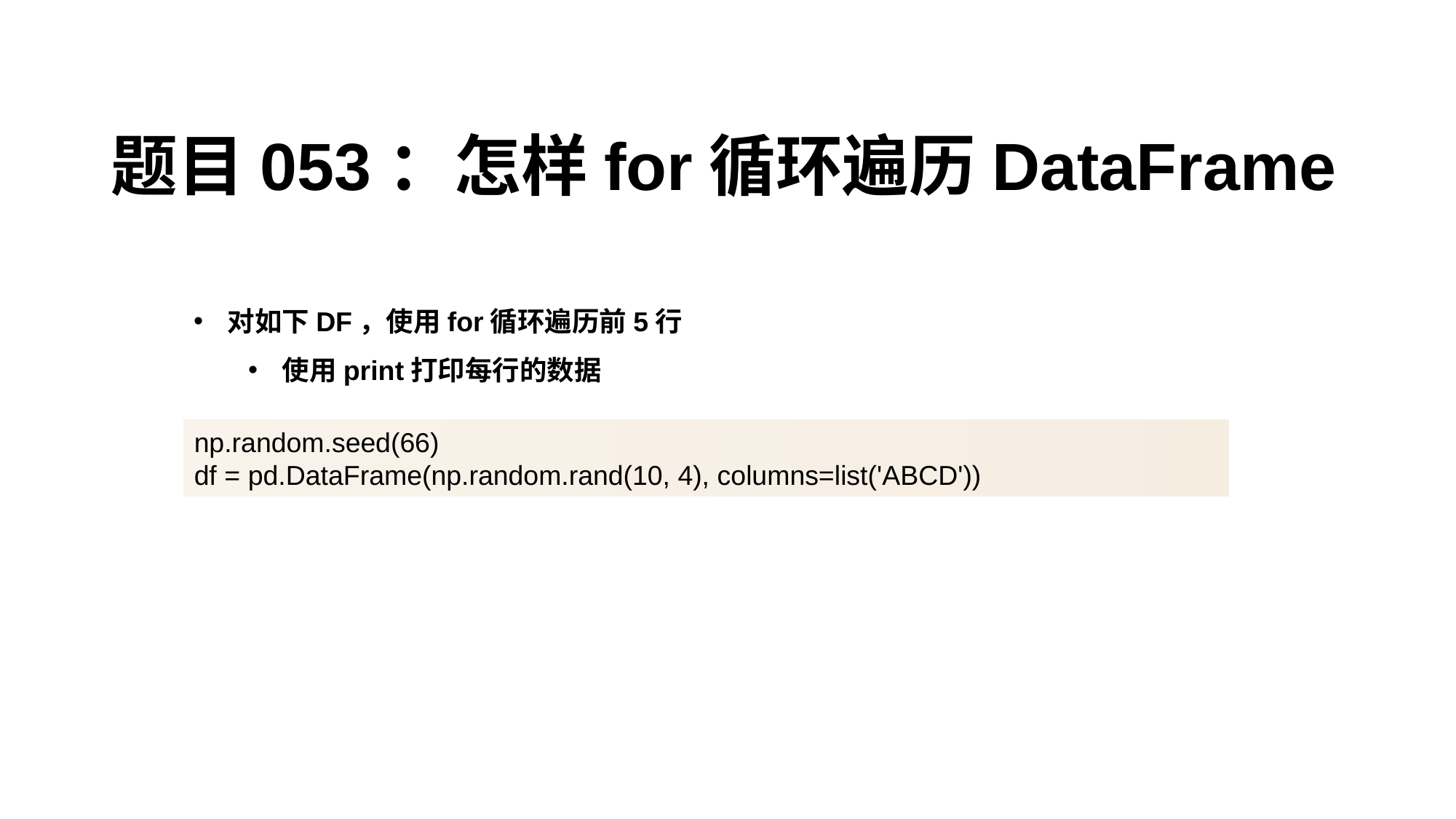

# 题目053：怎样for循环遍历DataFrame
对如下DF，使用for循环遍历前5行
使用print打印每行的数据
np.random.seed(66)
df = pd.DataFrame(np.random.rand(10, 4), columns=list('ABCD'))